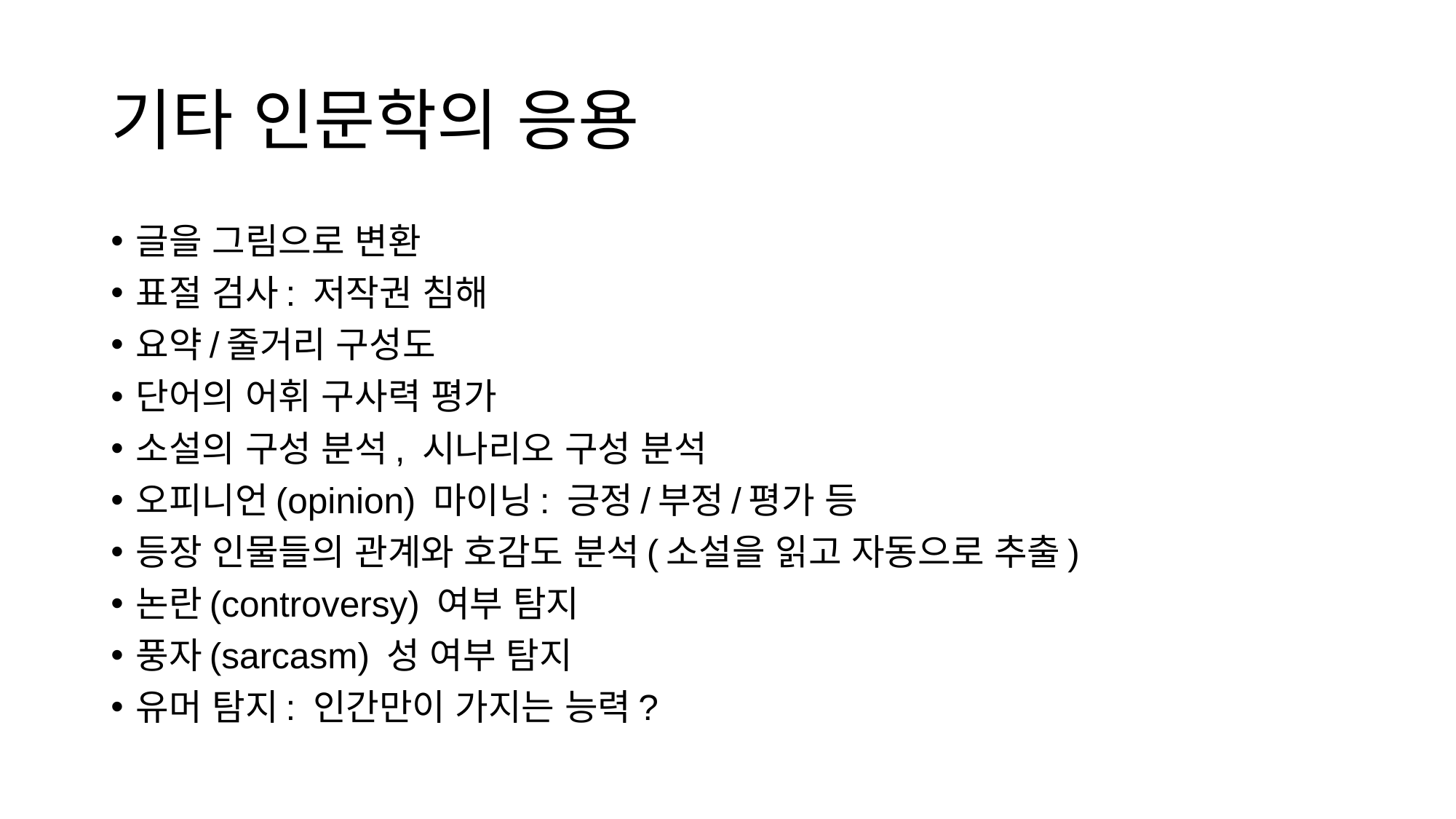

# 기타 인문학의 응용
글을 그림으로 변환
표절 검사: 저작권 침해
요약/줄거리 구성도
단어의 어휘 구사력 평가
소설의 구성 분석, 시나리오 구성 분석
오피니언(opinion) 마이닝: 긍정/부정/평가 등
등장 인물들의 관계와 호감도 분석(소설을 읽고 자동으로 추출)
논란(controversy) 여부 탐지
풍자(sarcasm) 성 여부 탐지
유머 탐지: 인간만이 가지는 능력?